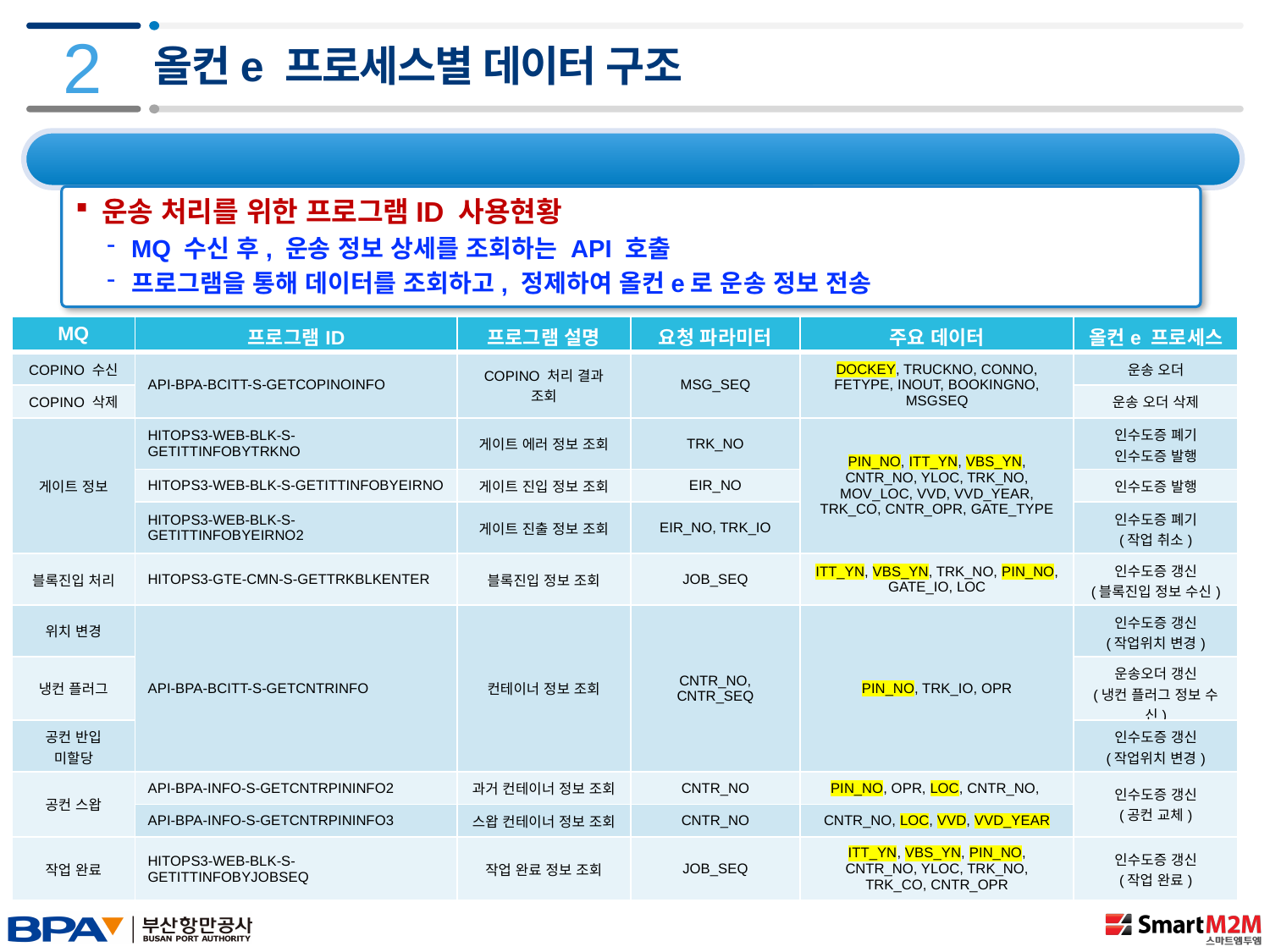

2
올컨e 프로세스별 데이터 구조
2.2 프로그램ID 사용 현황
운송 처리를 위한 프로그램ID 사용현황
MQ 수신 후, 운송 정보 상세를 조회하는 API 호출
프로그램을 통해 데이터를 조회하고, 정제하여 올컨e로 운송 정보 전송
| MQ | 프로그램ID | 프로그램 설명 | 요청 파라미터 | 주요 데이터 | 올컨e 프로세스 |
| --- | --- | --- | --- | --- | --- |
| COPINO 수신 | API-BPA-BCITT-S-GETCOPINOINFO | COPINO 처리 결과 조회 | MSG\_SEQ | DOCKEY, TRUCKNO, CONNO, FETYPE, INOUT, BOOKINGNO, MSGSEQ | 운송 오더 |
| COPINO 삭제 |  |  |  |  | 운송 오더 삭제 |
| 게이트 정보 | HITOPS3-WEB-BLK-S-GETITTINFOBYTRKNO | 게이트 에러 정보 조회 | TRK\_NO | PIN\_NO, ITT\_YN, VBS\_YN, CNTR\_NO, YLOC, TRK\_NO, MOV\_LOC, VVD, VVD\_YEAR, TRK\_CO, CNTR\_OPR, GATE\_TYPE | 인수도증 폐기 인수도증 발행 |
|  | HITOPS3-WEB-BLK-S-GETITTINFOBYEIRNO | 게이트 진입 정보 조회 | EIR\_NO |  | 인수도증 발행 |
|  | HITOPS3-WEB-BLK-S-GETITTINFOBYEIRNO2 | 게이트 진출 정보 조회 | EIR\_NO, TRK\_IO |  | 인수도증 폐기 (작업 취소) |
| 블록진입 처리 | HITOPS3-GTE-CMN-S-GETTRKBLKENTER | 블록진입 정보 조회 | JOB\_SEQ | ITT\_YN, VBS\_YN, TRK\_NO, PIN\_NO, GATE\_IO, LOC | 인수도증 갱신 (블록진입 정보 수신) |
| 위치 변경 | API-BPA-BCITT-S-GETCNTRINFO | 컨테이너 정보 조회 | CNTR\_NO, CNTR\_SEQ | PIN\_NO, TRK\_IO, OPR | 인수도증 갱신 (작업위치 변경) |
| 냉컨 플러그 |  |  |  |  | 운송오더 갱신 (냉컨 플러그 정보 수신) |
| 공컨 반입 미할당 |  |  |  |  | 인수도증 갱신 (작업위치 변경) |
| 공컨 스왑 | API-BPA-INFO-S-GETCNTRPININFO2 | 과거 컨테이너 정보 조회 | CNTR\_NO | PIN\_NO, OPR, LOC, CNTR\_NO, | 인수도증 갱신 (공컨 교체) |
|  | API-BPA-INFO-S-GETCNTRPININFO3 | 스왑 컨테이너 정보 조회 | CNTR\_NO | CNTR\_NO, LOC, VVD, VVD\_YEAR |  |
| 작업 완료 | HITOPS3-WEB-BLK-S-GETITTINFOBYJOBSEQ | 작업 완료 정보 조회 | JOB\_SEQ | ITT\_YN, VBS\_YN, PIN\_NO, CNTR\_NO, YLOC, TRK\_NO, TRK\_CO, CNTR\_OPR | 인수도증 갱신 (작업 완료) |